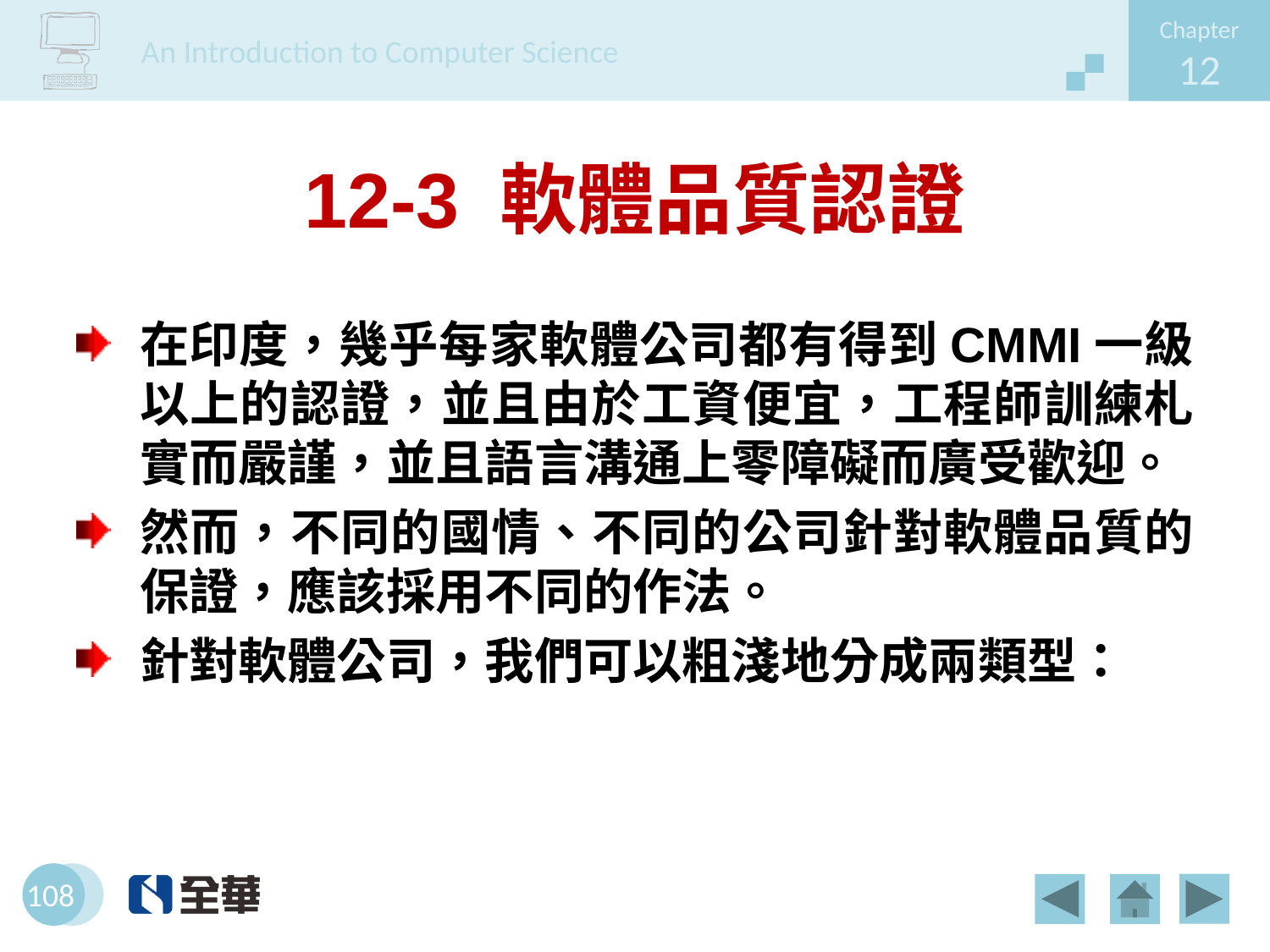

# 12-3 軟體品質認證
在印度，幾乎每家軟體公司都有得到CMMI一級以上的認證，並且由於工資便宜，工程師訓練札實而嚴謹，並且語言溝通上零障礙而廣受歡迎。
然而，不同的國情、不同的公司針對軟體品質的保證，應該採用不同的作法。
針對軟體公司，我們可以粗淺地分成兩類型：